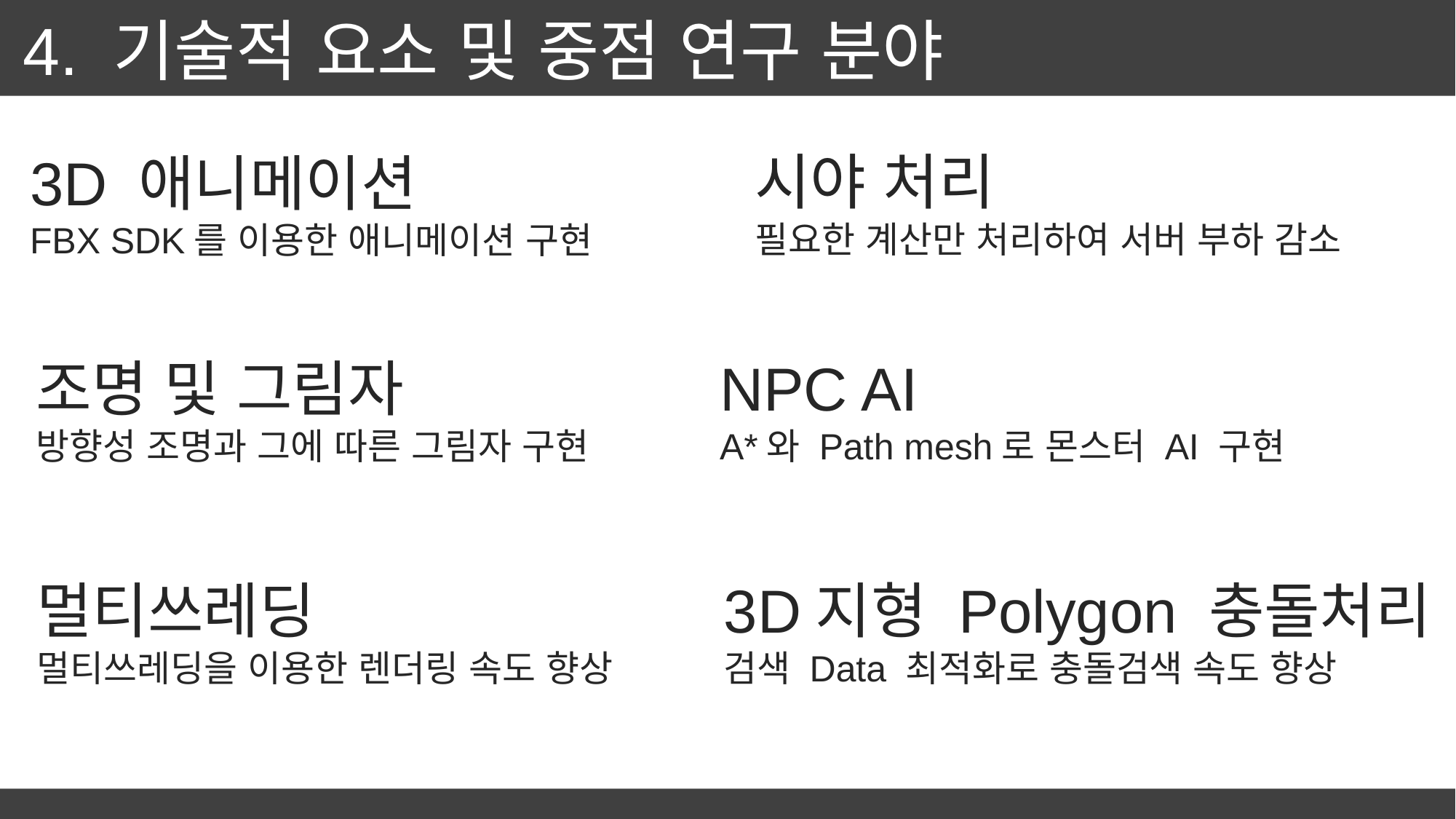

4. 기술적 요소 및 중점 연구 분야
시야 처리
필요한 계산만 처리하여 서버 부하 감소
3D 애니메이션
FBX SDK를 이용한 애니메이션 구현
조명 및 그림자
방향성 조명과 그에 따른 그림자 구현
NPC AI
A*와 Path mesh로 몬스터 AI 구현
멀티쓰레딩
멀티쓰레딩을 이용한 렌더링 속도 향상
3D지형 Polygon 충돌처리
검색 Data 최적화로 충돌검색 속도 향상